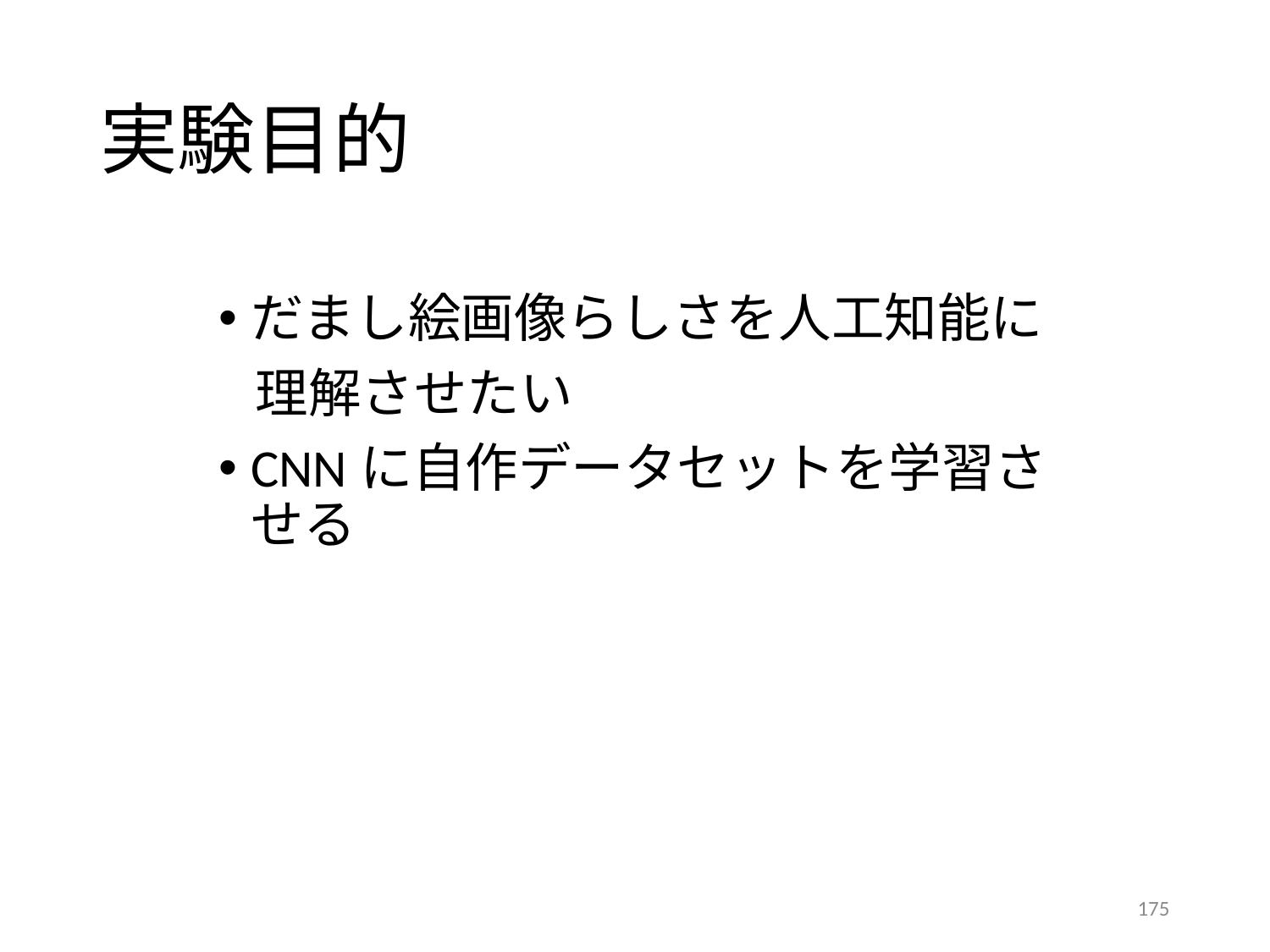

# 実験目的
だまし絵画像らしさを人工知能に
  理解させたい
CNNに自作データセットを学習させる
175